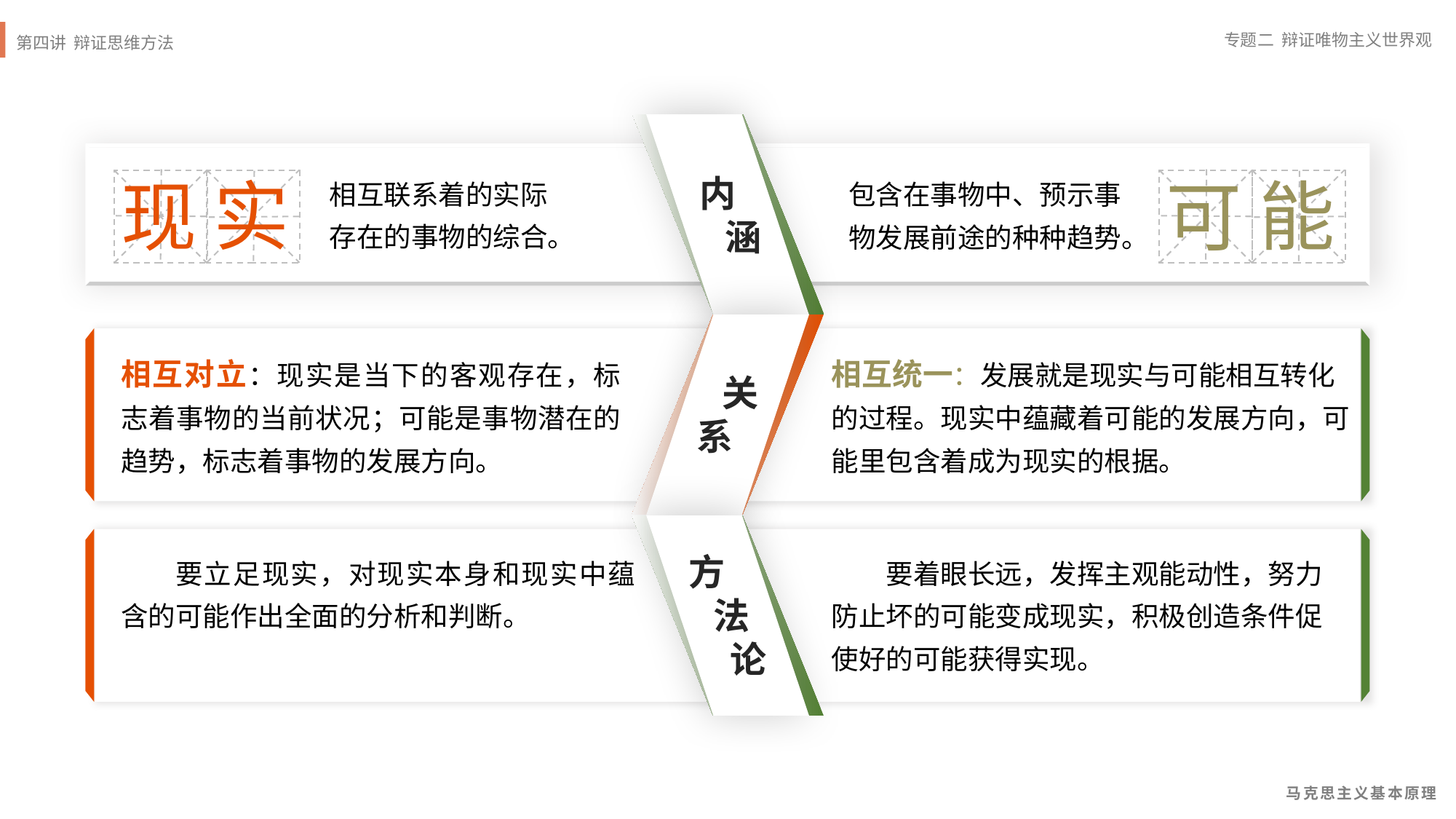

内
  涵

相互联系着的实际存在的事物的综合。
包含在事物中、预示事物发展前途的种种趋势。
实
现

能
可

  关
系

相互对立：现实是当下的客观存在，标志着事物的当前状况；可能是事物潜在的趋势，标志着事物的发展方向。
相互统一：发展就是现实与可能相互转化的过程。现实中蕴藏着可能的发展方向，可能里包含着成为现实的根据。

方
  法
    论

要立足现实，对现实本身和现实中蕴含的可能作出全面的分析和判断。
要着眼长远，发挥主观能动性，努力防止坏的可能变成现实，积极创造条件促使好的可能获得实现。